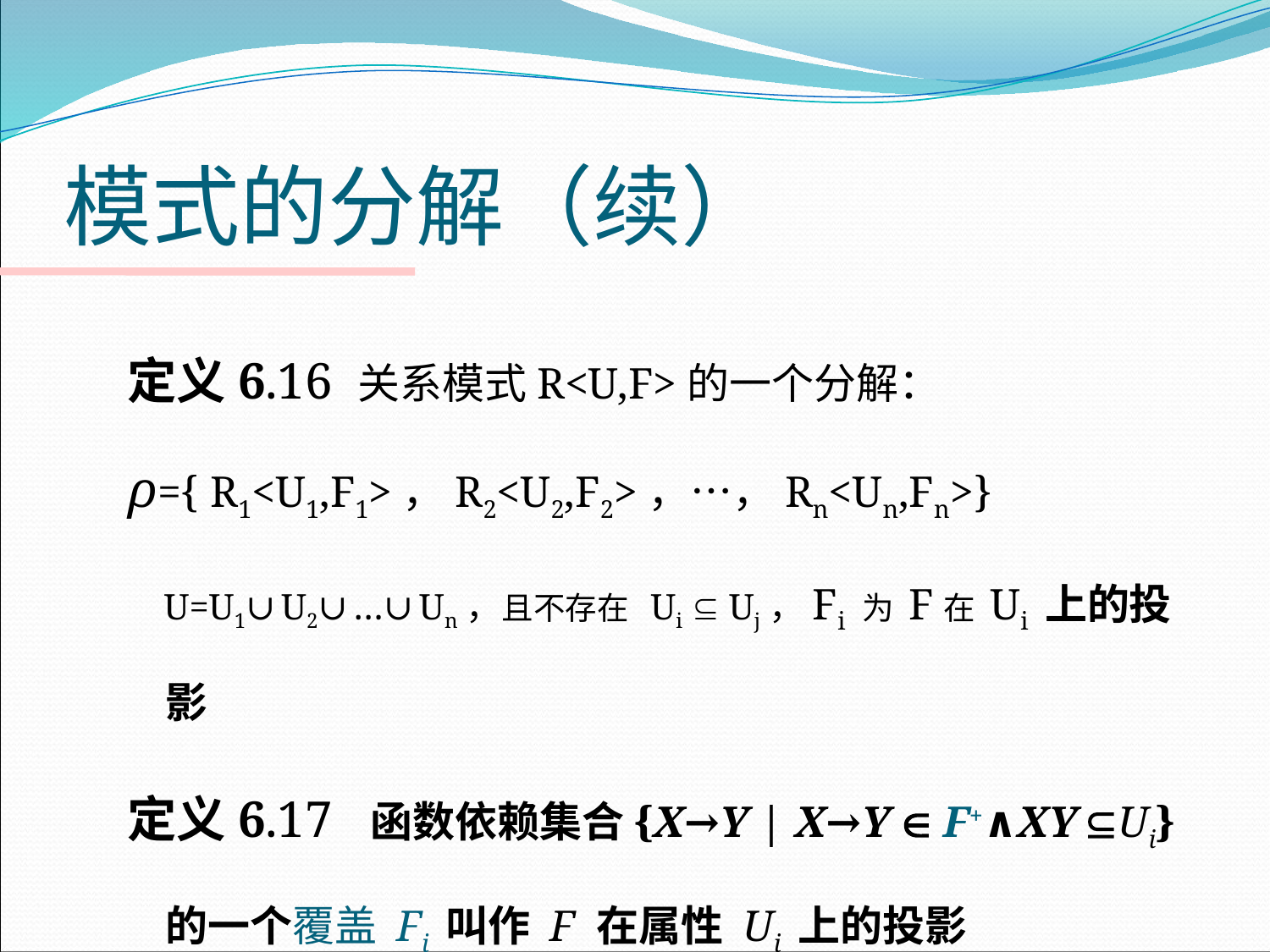

# 模式的分解（续）
定义6.16 关系模式R<U,F>的一个分解：
ρ={ R1<U1,F1>，R2<U2,F2>，…，Rn<Un,Fn>}
    U=U1∪U2∪…∪Un，且不存在  Ui ⊆ Uj，Fi 为 F在 Ui 上的投影
定义6.17  函数依赖集合{X→Y | X→Y ∈ F+∧XY ⊆Ui} 的一个覆盖 Fi 叫作 F 在属性 Ui 上的投影

627